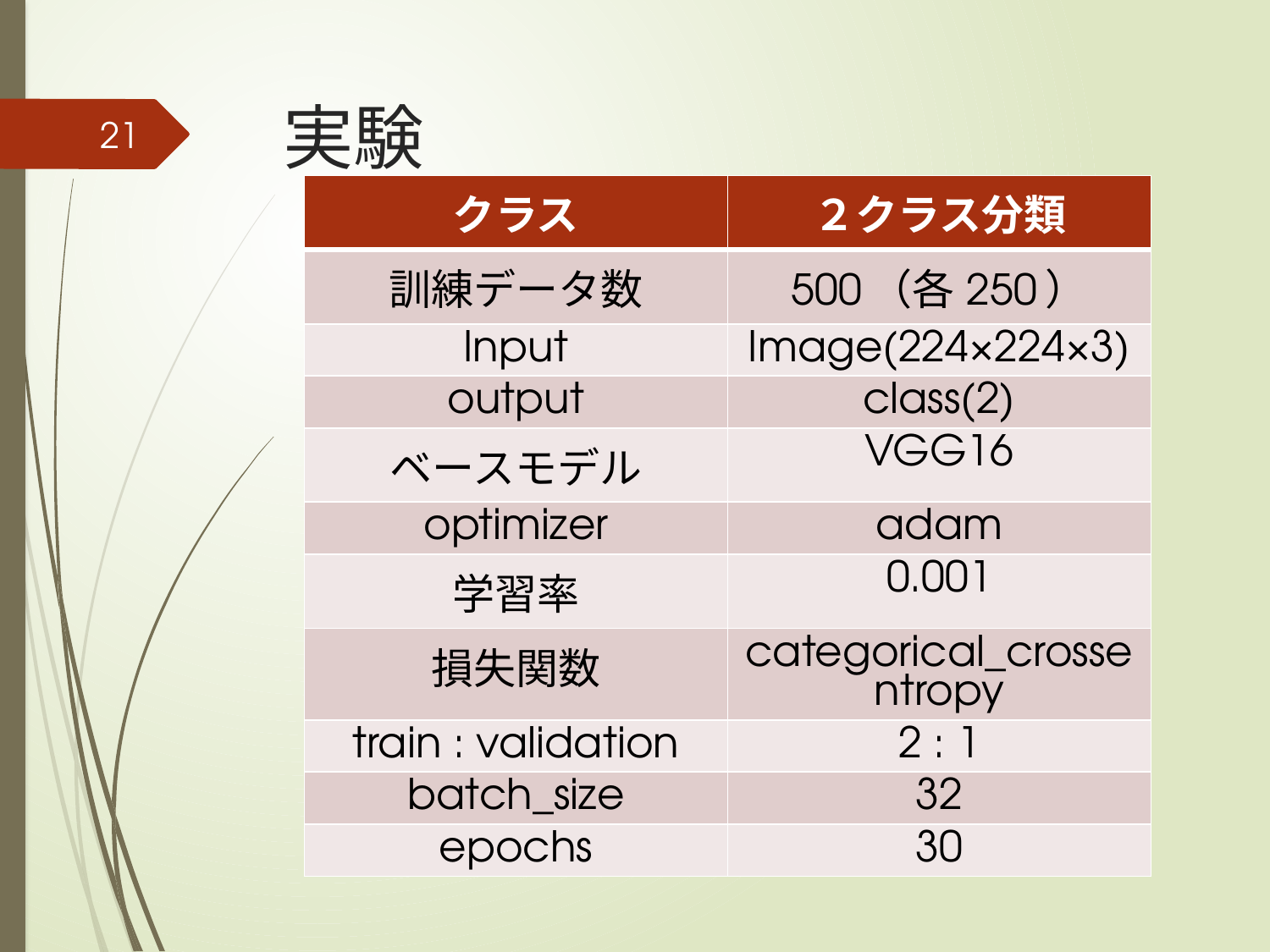

# 実験
21
| クラス | ２クラス分類 |
| --- | --- |
| 訓練データ数 | 500（各250） |
| Input | Image(224×224×3) |
| output | class(2) |
| ベースモデル | VGG16 |
| optimizer | adam |
| 学習率 | 0.001 |
| 損失関数 | categorical\_crossentropy |
| train : validation | 2 : 1 |
| batch\_size | 32 |
| epochs | 30 |